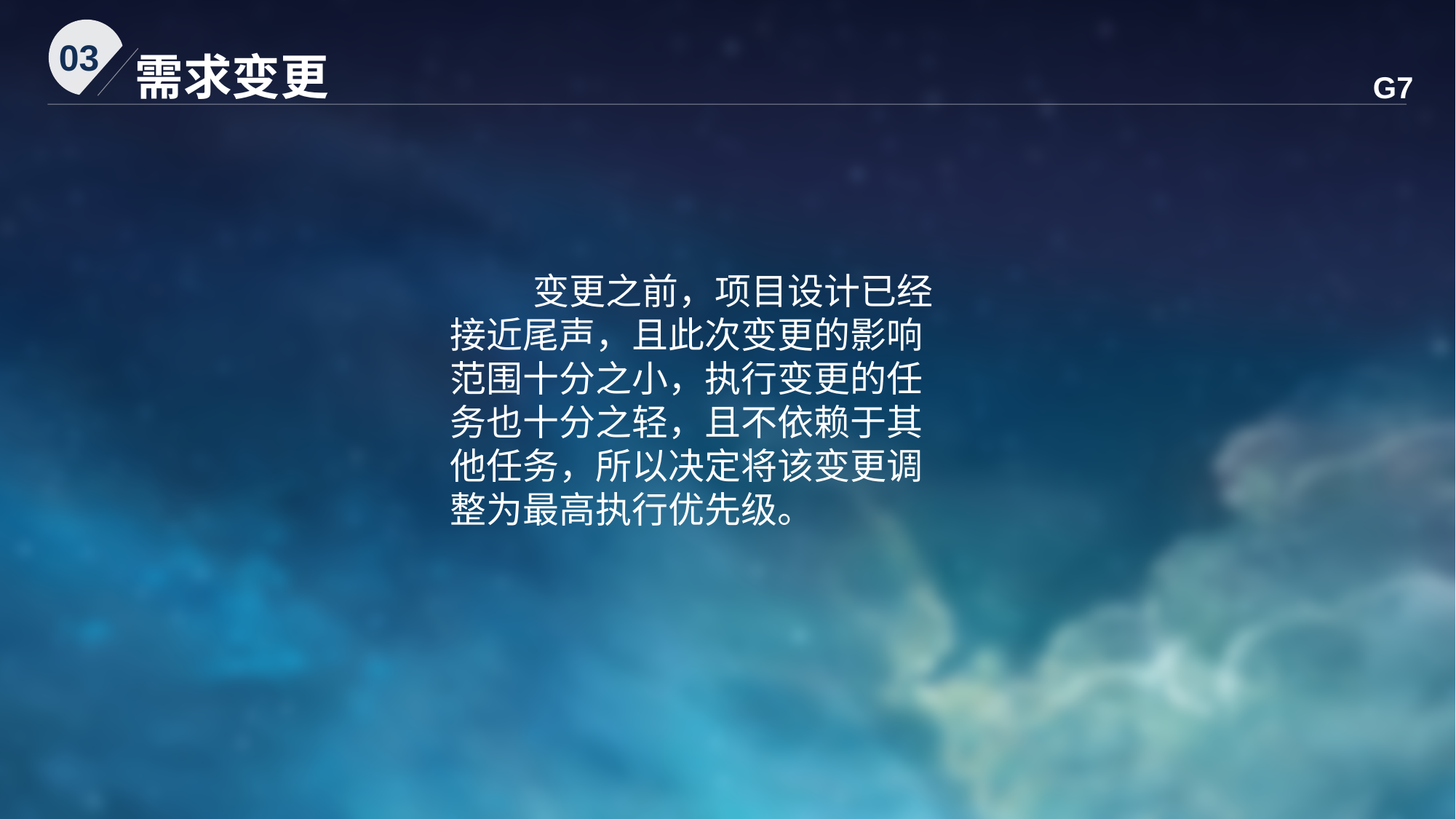

03
需求变更
G7
         变更之前，项目设计已经接近尾声，且此次变更的影响范围十分之小，执行变更的任务也十分之轻，且不依赖于其他任务，所以决定将该变更调整为最高执行优先级。